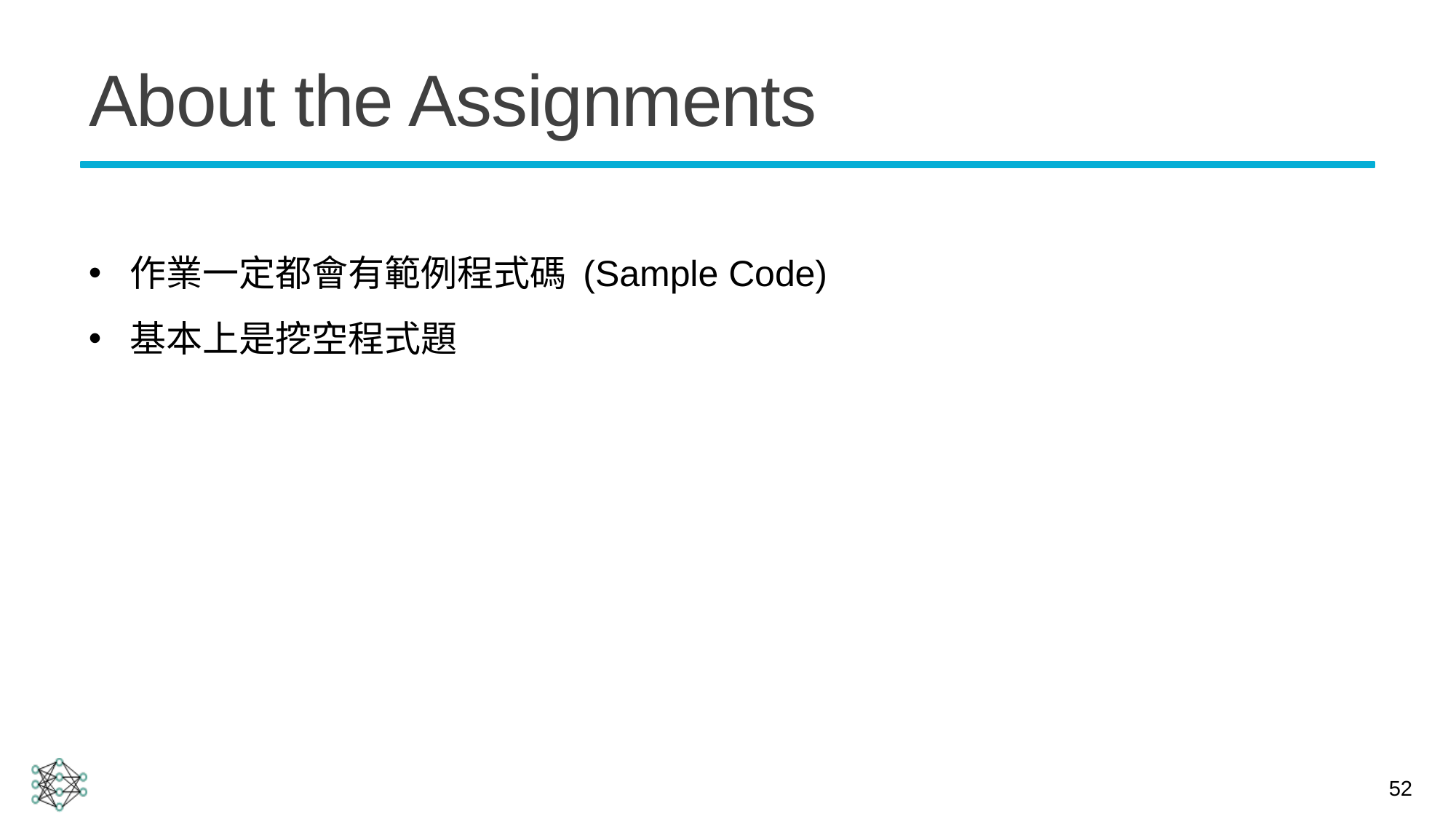

# About the Assignments
作業一定都會有範例程式碼 (Sample Code)
基本上是挖空程式題
52